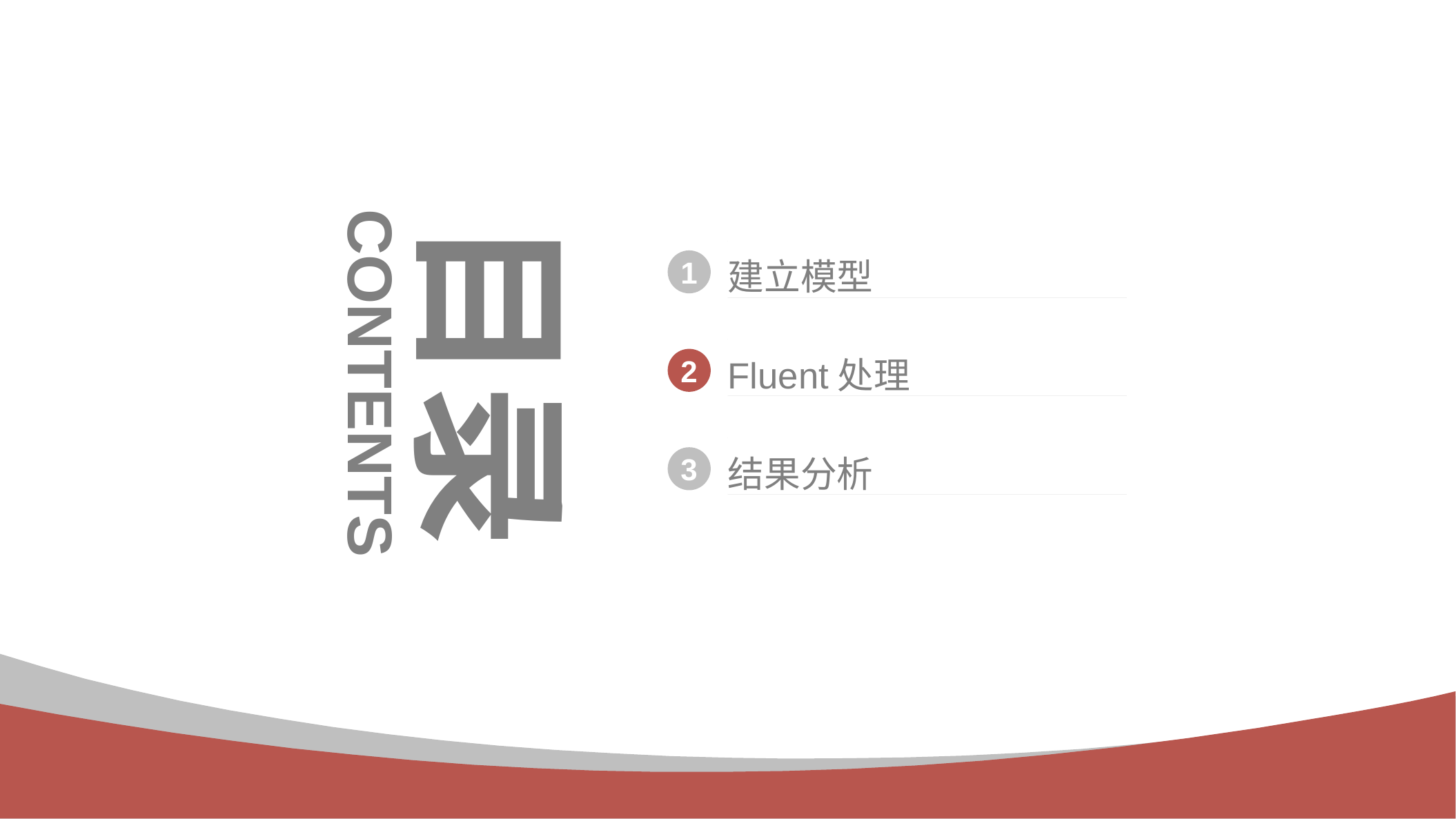

目录
建立模型
1
Fluent处理
CONTENTS
2
结果分析
3